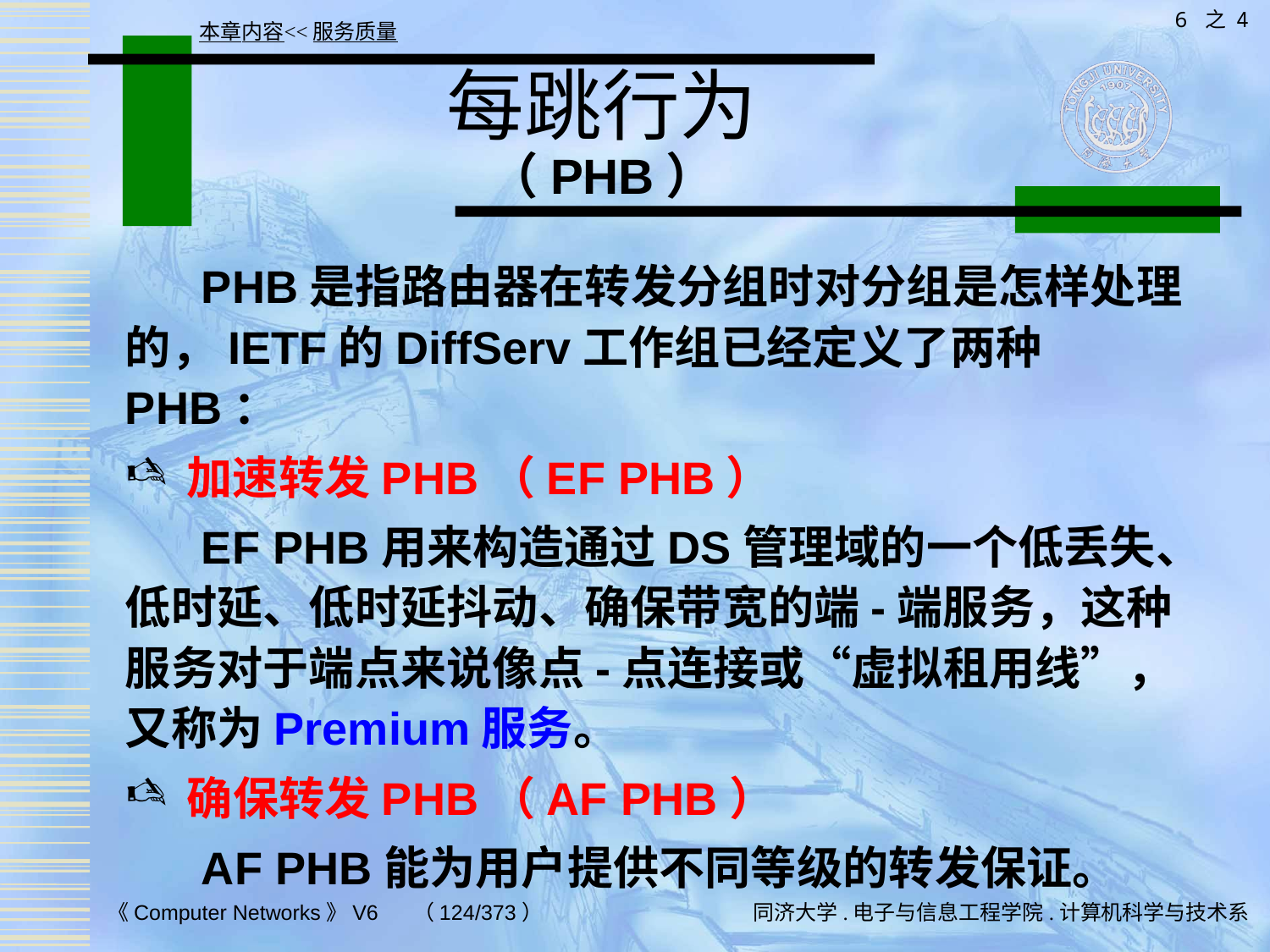

6 之 4
本章内容<<服务质量
# 每跳行为 （PHB）
      PHB是指路由器在转发分组时对分组是怎样处理的，IETF的DiffServ工作组已经定义了两种PHB：
加速转发PHB（EF PHB）
      EF PHB用来构造通过DS管理域的一个低丢失、低时延、低时延抖动、确保带宽的端-端服务，这种服务对于端点来说像点-点连接或“虚拟租用线”，又称为Premium服务。
确保转发PHB（AF PHB）
      AF PHB能为用户提供不同等级的转发保证。